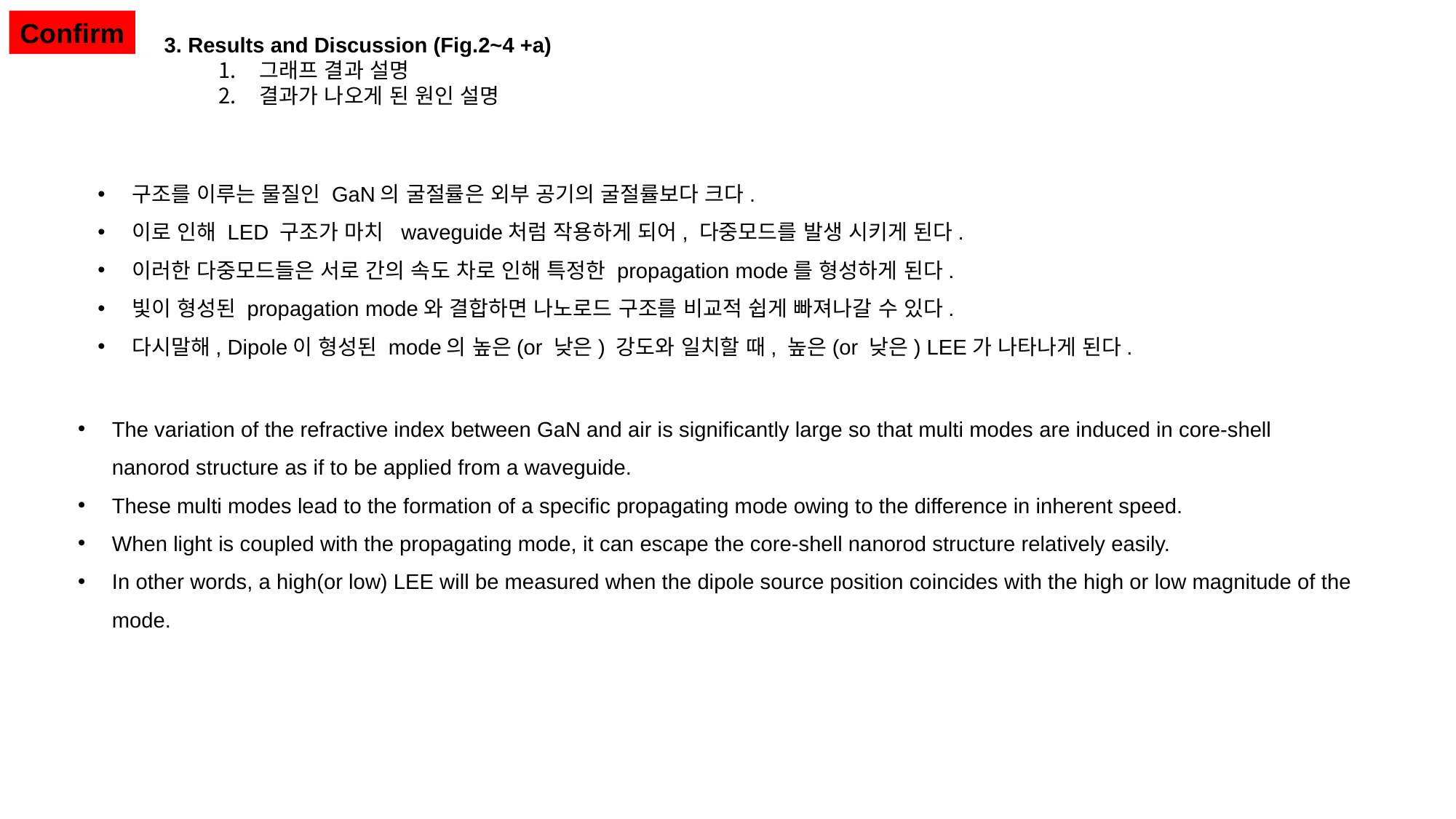

Confirm
3. Results and Discussion (Fig.2~4 +a)
그래프 결과 설명
결과가 나오게 된 원인 설명
구조를 이루는 물질인 GaN의 굴절률은 외부 공기의 굴절률보다 크다.
이로 인해 LED 구조가 마치  waveguide처럼 작용하게 되어, 다중모드를 발생 시키게 된다.
이러한 다중모드들은 서로 간의 속도 차로 인해 특정한 propagation mode를 형성하게 된다.
빛이 형성된 propagation mode와 결합하면 나노로드 구조를 비교적 쉽게 빠져나갈 수 있다.
다시말해, Dipole이 형성된 mode의 높은(or 낮은) 강도와 일치할 때, 높은(or 낮은) LEE가 나타나게 된다.
The variation of the refractive index between GaN and air is significantly large so that multi modes are induced in core-shell nanorod structure as if to be applied from a waveguide.
These multi modes lead to the formation of a specific propagating mode owing to the difference in inherent speed.
When light is coupled with the propagating mode, it can escape the core-shell nanorod structure relatively easily.
In other words, a high(or low) LEE will be measured when the dipole source position coincides with the high or low magnitude of the mode.